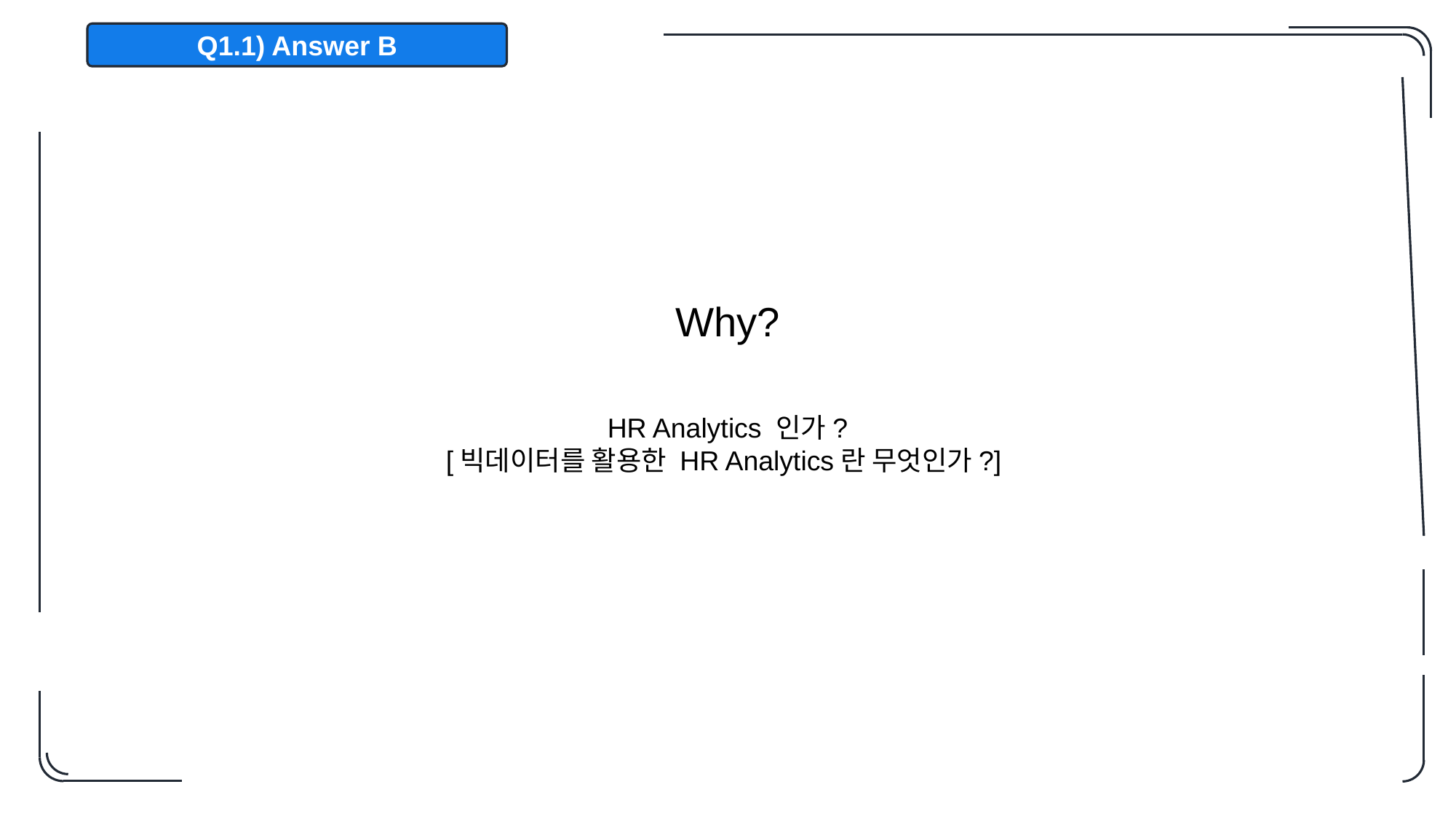

Q1.1) Answer B

Why?

HR Analytics 인가?
[빅데이터를 활용한 HR Analytics란 무엇인가?]